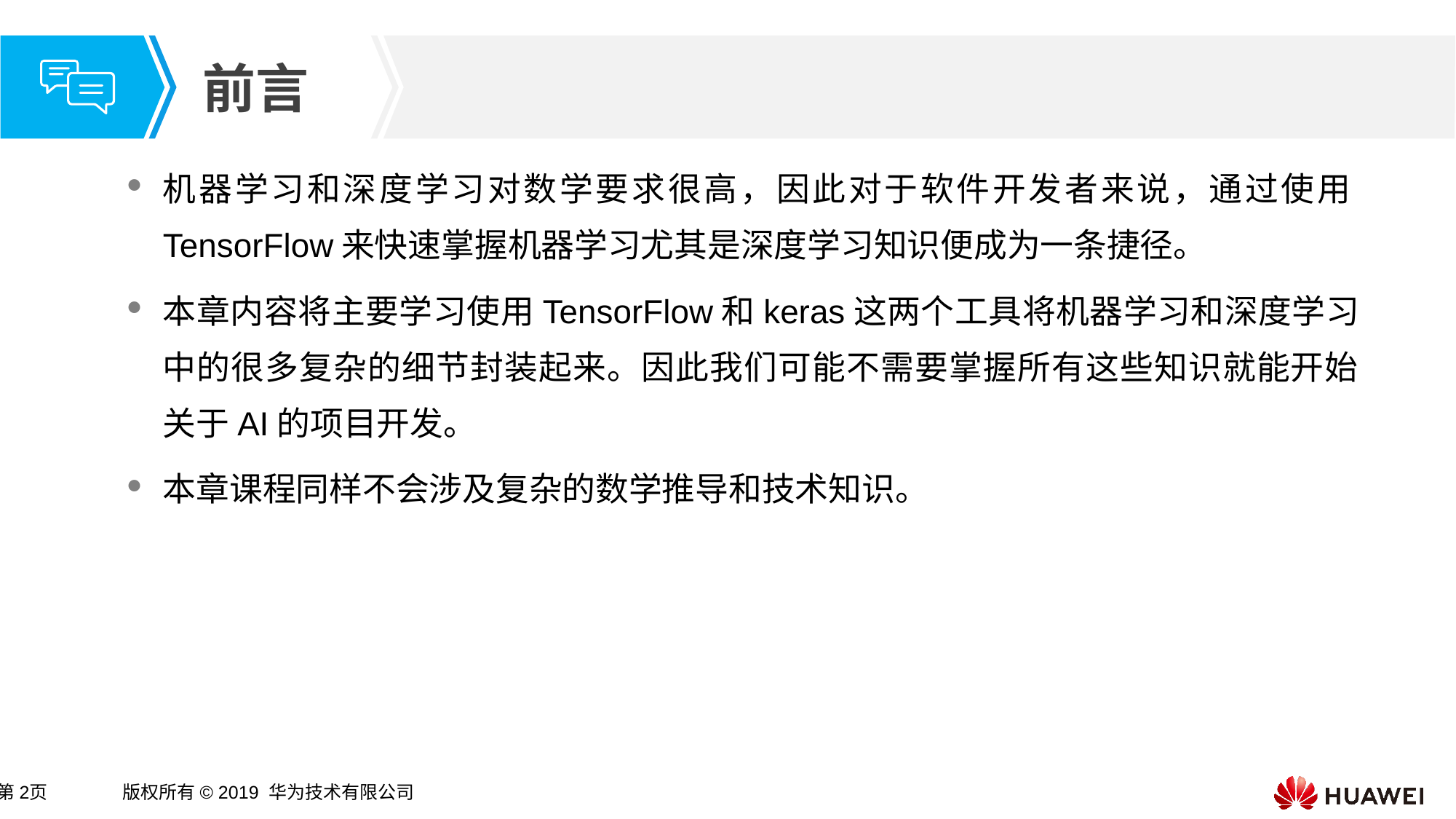

机器学习和深度学习对数学要求很高，因此对于软件开发者来说，通过使用TensorFlow来快速掌握机器学习尤其是深度学习知识便成为一条捷径。
本章内容将主要学习使用TensorFlow和keras这两个工具将机器学习和深度学习中的很多复杂的细节封装起来。因此我们可能不需要掌握所有这些知识就能开始关于AI的项目开发。
本章课程同样不会涉及复杂的数学推导和技术知识。